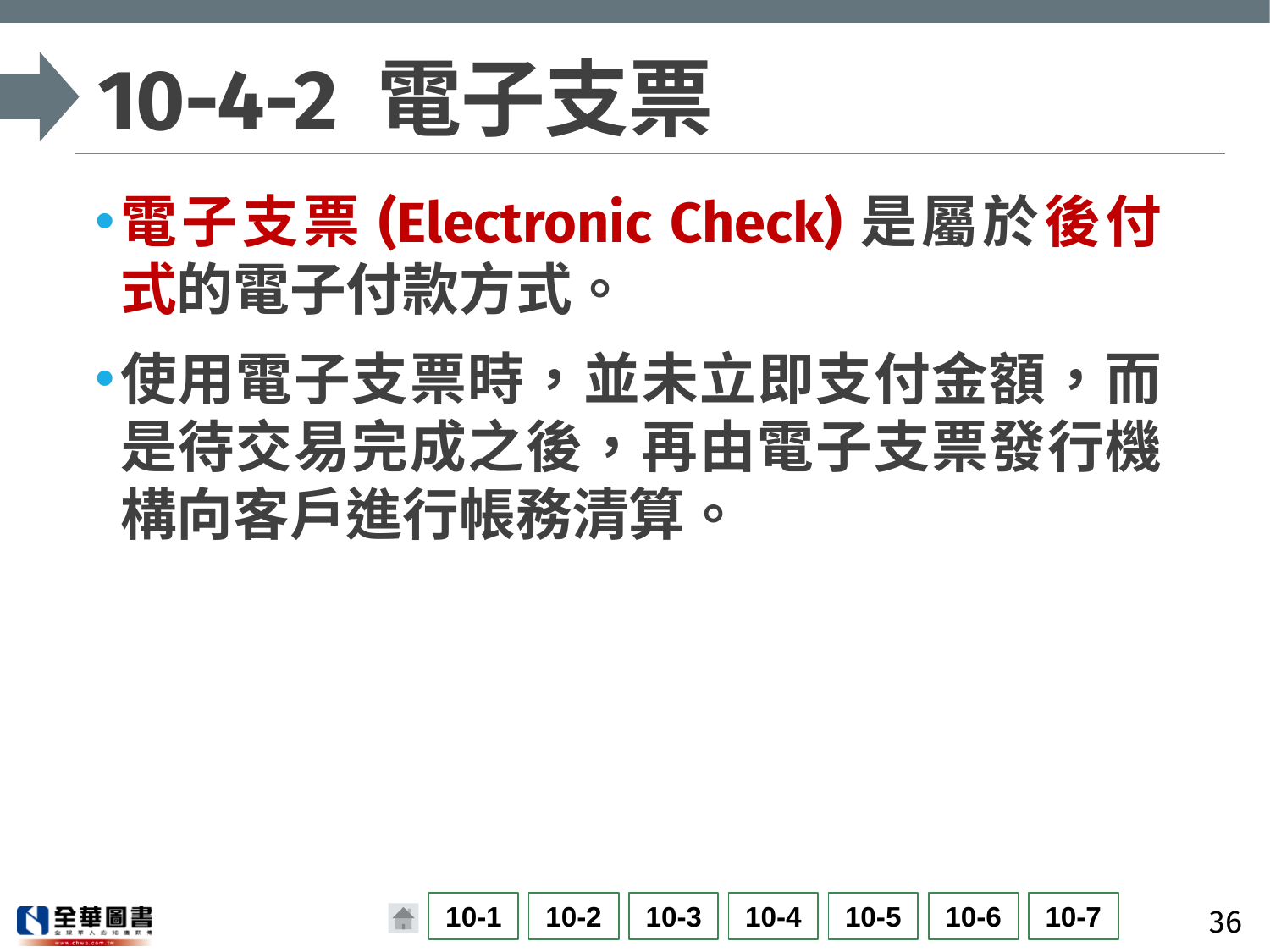

# 10-4-2 電子支票
電子支票(Electronic Check)是屬於後付式的電子付款方式。
使用電子支票時，並未立即支付金額，而是待交易完成之後，再由電子支票發行機構向客戶進行帳務清算。
36